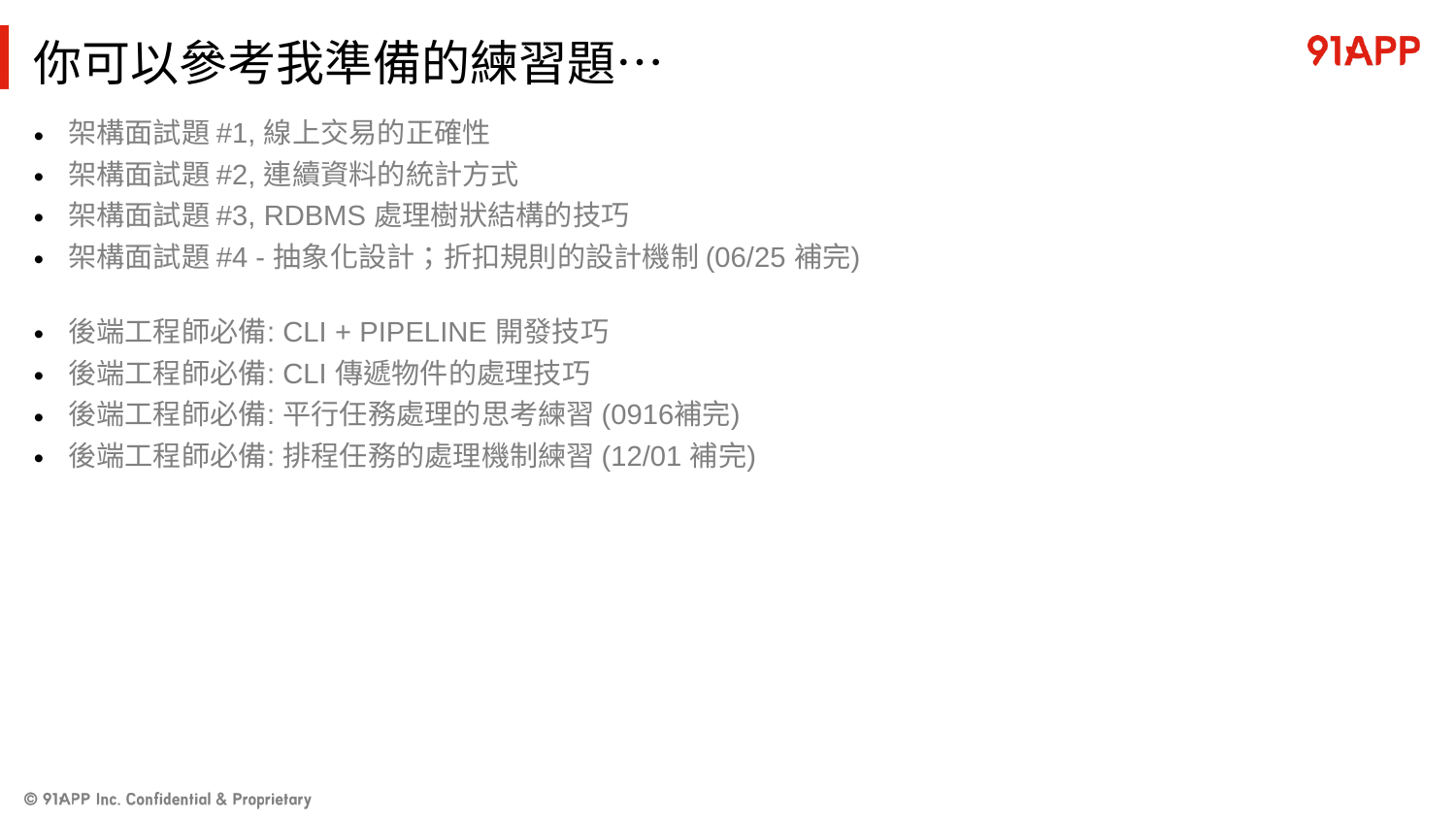

# 你可以參考我準備的練習題…
架構面試題 #1, 線上交易的正確性
架構面試題 #2, 連續資料的統計方式
架構面試題 #3, RDBMS 處理樹狀結構的技巧
架構面試題 #4 - 抽象化設計；折扣規則的設計機制 (06/25 補完)

後端工程師必備: CLI + PIPELINE 開發技巧
後端工程師必備: CLI 傳遞物件的處理技巧
後端工程師必備: 平行任務處理的思考練習 (0916補完)
後端工程師必備: 排程任務的處理機制練習 (12/01 補完)